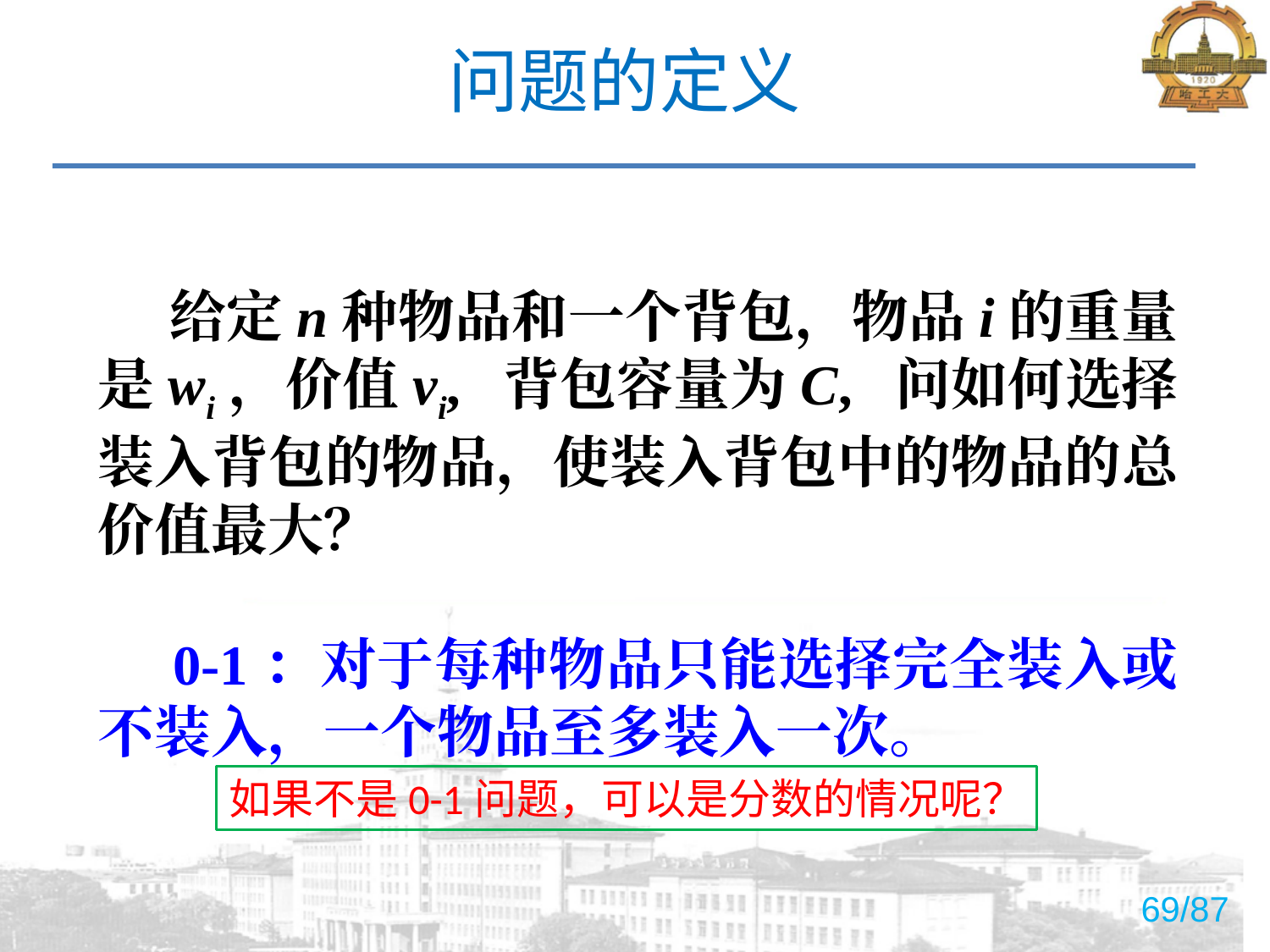

# 问题的定义
    给定n种物品和一个背包，物品i的重量是wi，价值vi,  背包容量为C,  问如何选择装入背包的物品，使装入背包中的物品的总价值最大？

     0-1：对于每种物品只能选择完全装入或不装入，一个物品至多装入一次。
如果不是0-1问题，可以是分数的情况呢？